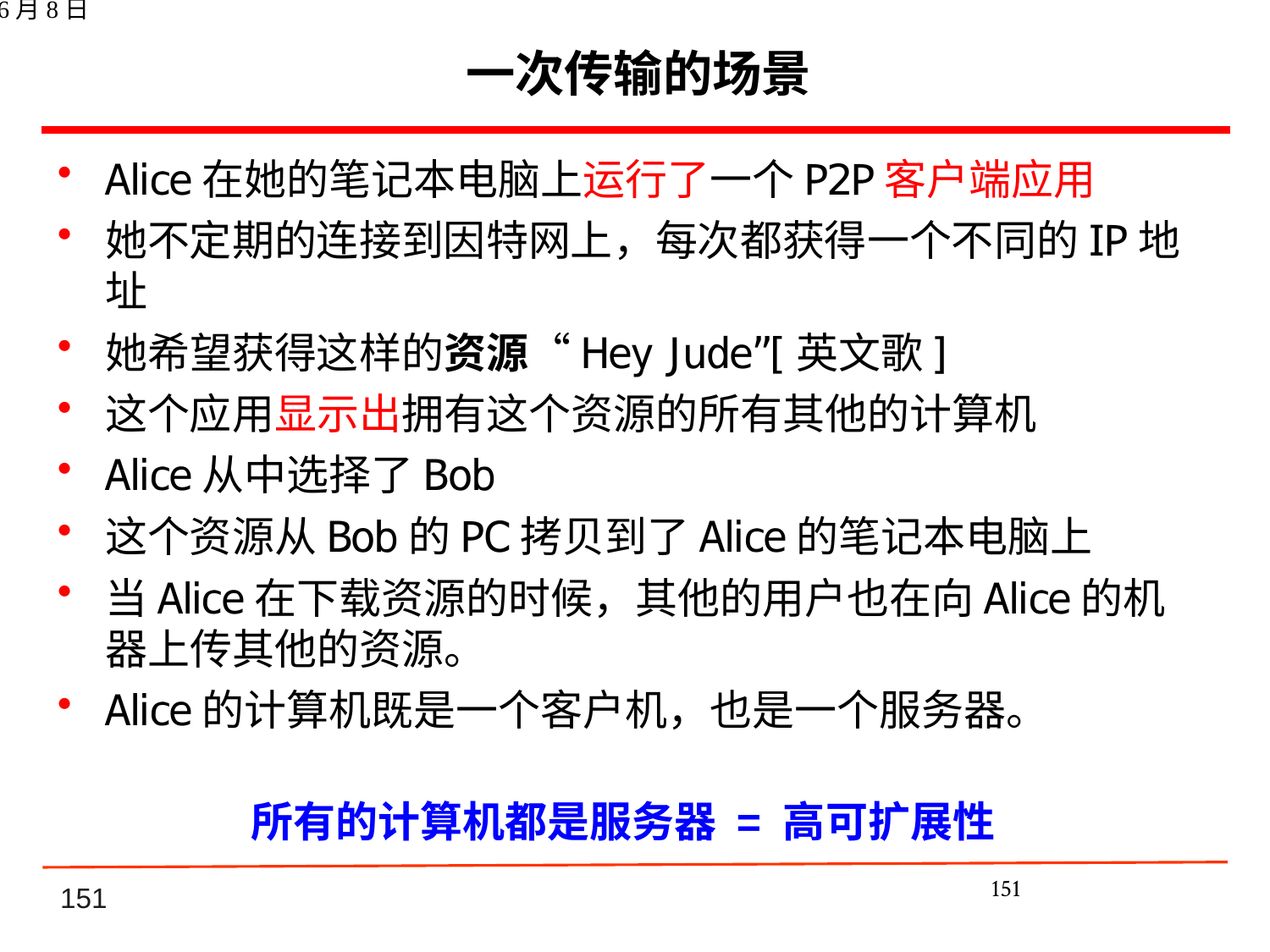

# 一次传输的场景
Alice在她的笔记本电脑上运行了一个P2P客户端应用
她不定期的连接到因特网上，每次都获得一个不同的IP地址
她希望获得这样的资源“Hey Jude”[英文歌]
这个应用显示出拥有这个资源的所有其他的计算机
Alice从中选择了Bob
这个资源从Bob的PC拷贝到了Alice的笔记本电脑上
当Alice在下载资源的时候，其他的用户也在向Alice的机器上传其他的资源。
Alice的计算机既是一个客户机，也是一个服务器。
所有的计算机都是服务器 = 高可扩展性
151
2021年6月8日